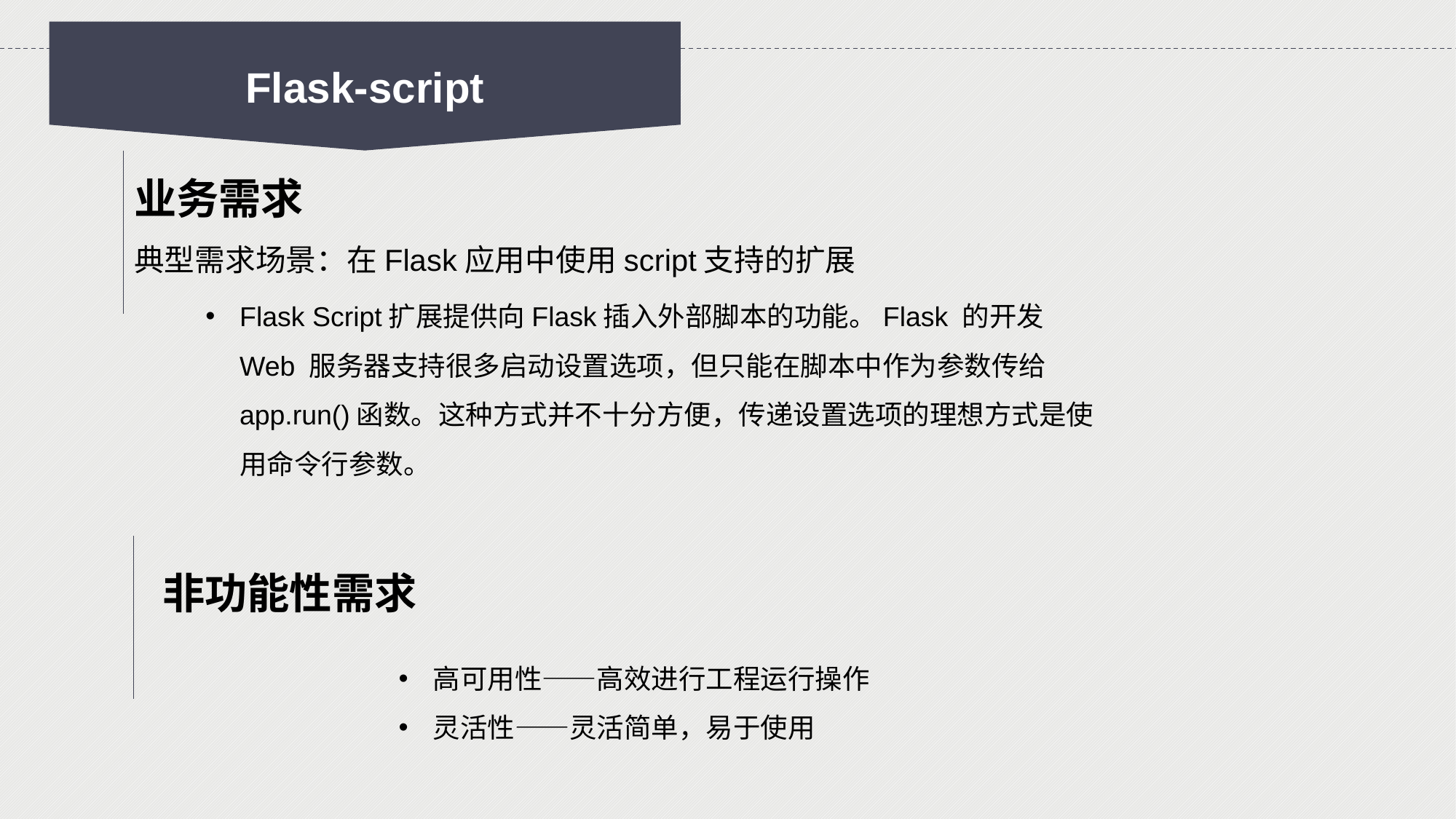

Flask-script
业务需求
典型需求场景：在Flask应用中使用script支持的扩展
Flask Script扩展提供向Flask插入外部脚本的功能。Flask 的开发 Web 服务器支持很多启动设置选项，但只能在脚本中作为参数传给 app.run()函数。这种方式并不十分方便，传递设置选项的理想方式是使用命令行参数。

非功能性需求

高可用性——高效进行工程运行操作
灵活性——灵活简单，易于使用